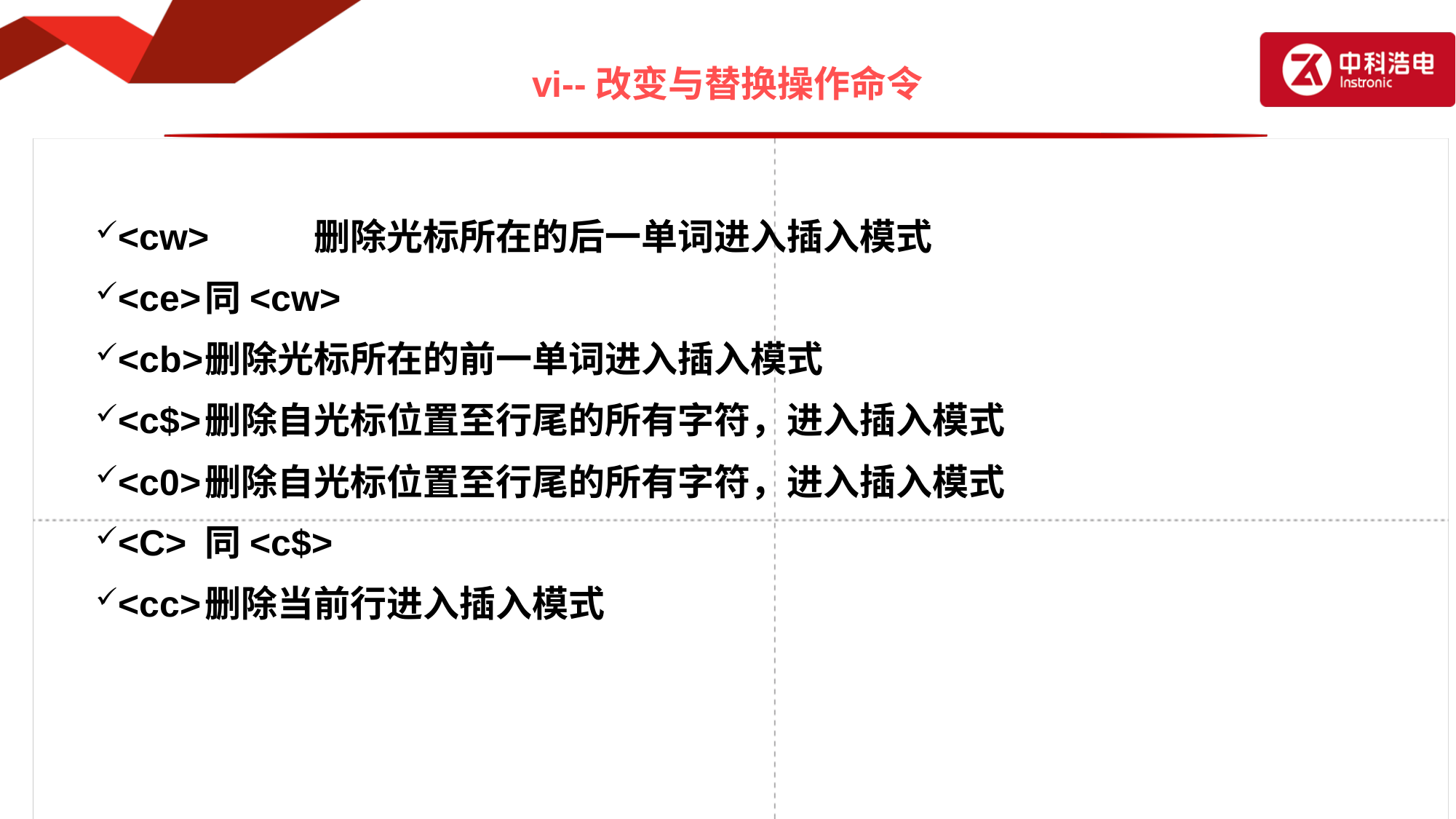

# vi--改变与替换操作命令

<cw>	删除光标所在的后一单词进入插入模式
<ce>	同<cw>
<cb>	删除光标所在的前一单词进入插入模式
<c$>	删除自光标位置至行尾的所有字符，进入插入模式
<c0>	删除自光标位置至行尾的所有字符，进入插入模式
<C>	同<c$>
<cc>	删除当前行进入插入模式